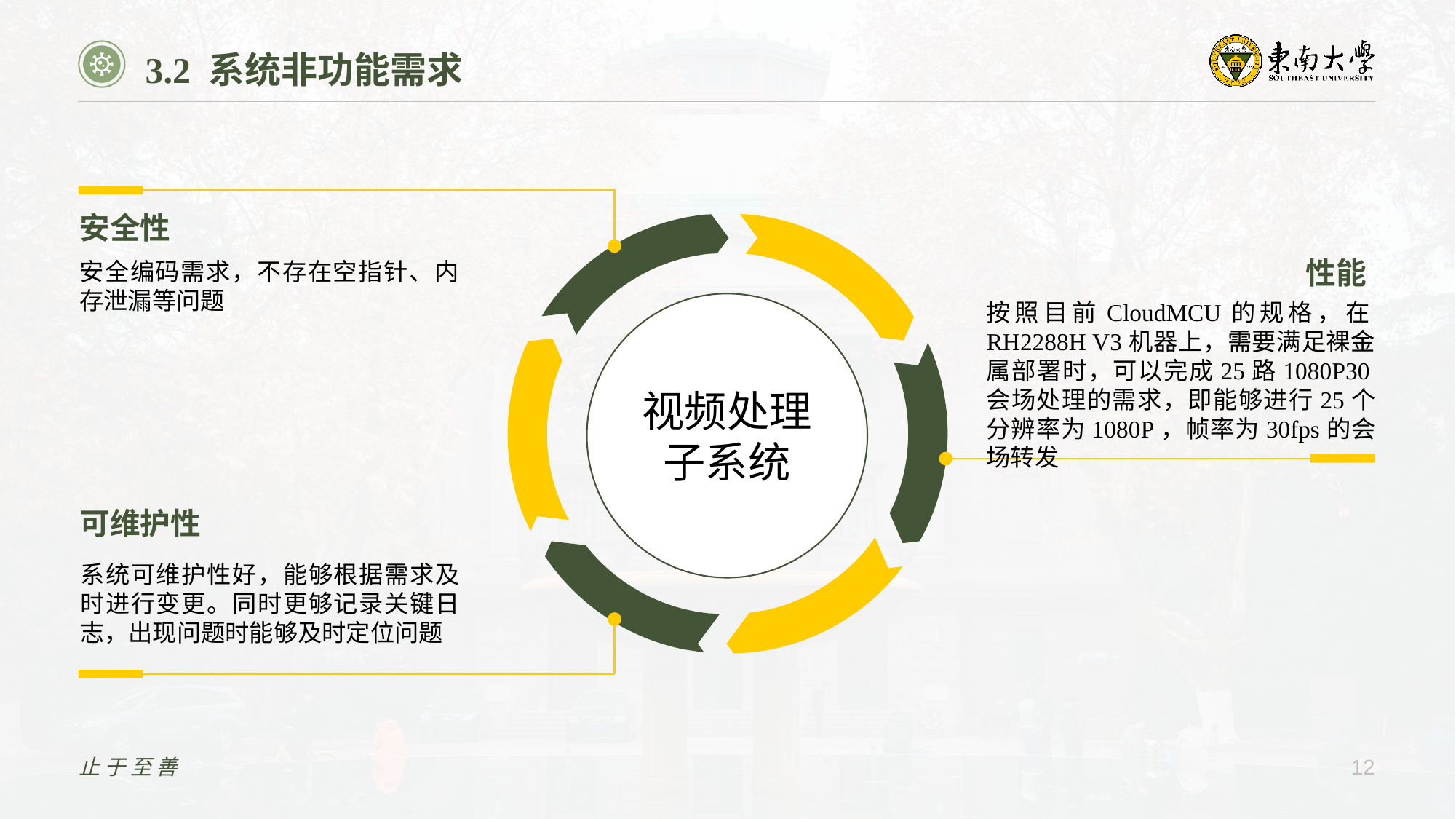

3.2 系统非功能需求

安全性

性能
安全编码需求，不存在空指针、内存泄漏等问题
按照目前CloudMCU的规格，在RH2288H V3机器上，需要满足裸金属部署时，可以完成25路1080P30会场处理的需求，即能够进行25个分辨率为1080P，帧率为30fps的会场转发
视频处理子系统

可维护性
系统可维护性好，能够根据需求及时进行变更。同时更够记录关键日志，出现问题时能够及时定位问题

止于至善
12